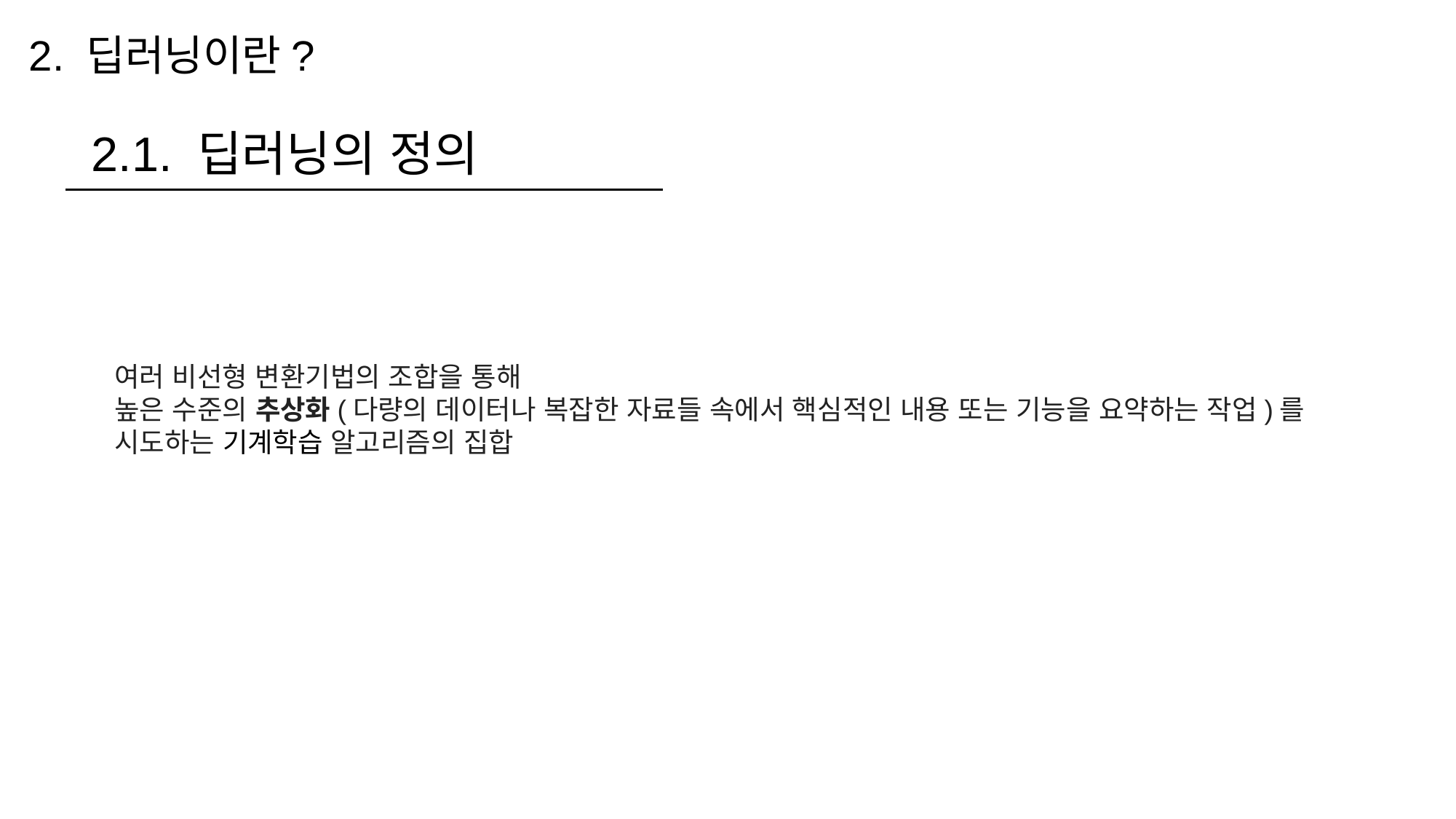

# 2. 딥러닝이란?
2.1. 딥러닝의 정의
여러 비선형 변환기법의 조합을 통해
높은 수준의 추상화(다량의 데이터나 복잡한 자료들 속에서 핵심적인 내용 또는 기능을 요약하는 작업)를 시도하는 기계학습 알고리즘의 집합